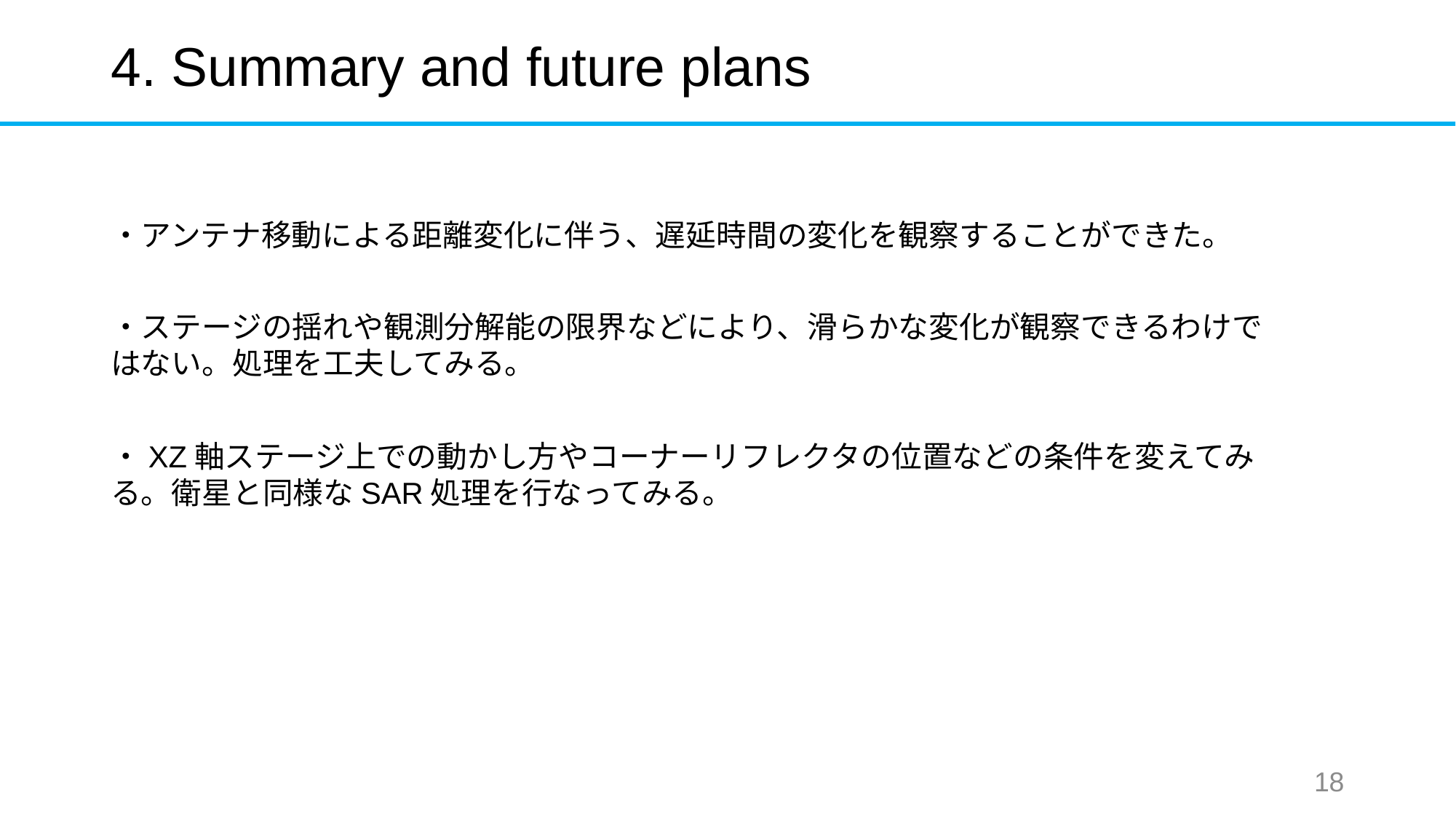

# 4. Summary and future plans
・アンテナ移動による距離変化に伴う、遅延時間の変化を観察することができた。
・ステージの揺れや観測分解能の限界などにより、滑らかな変化が観察できるわけではない。処理を工夫してみる。
・XZ軸ステージ上での動かし方やコーナーリフレクタの位置などの条件を変えてみる。衛星と同様なSAR処理を行なってみる。
18